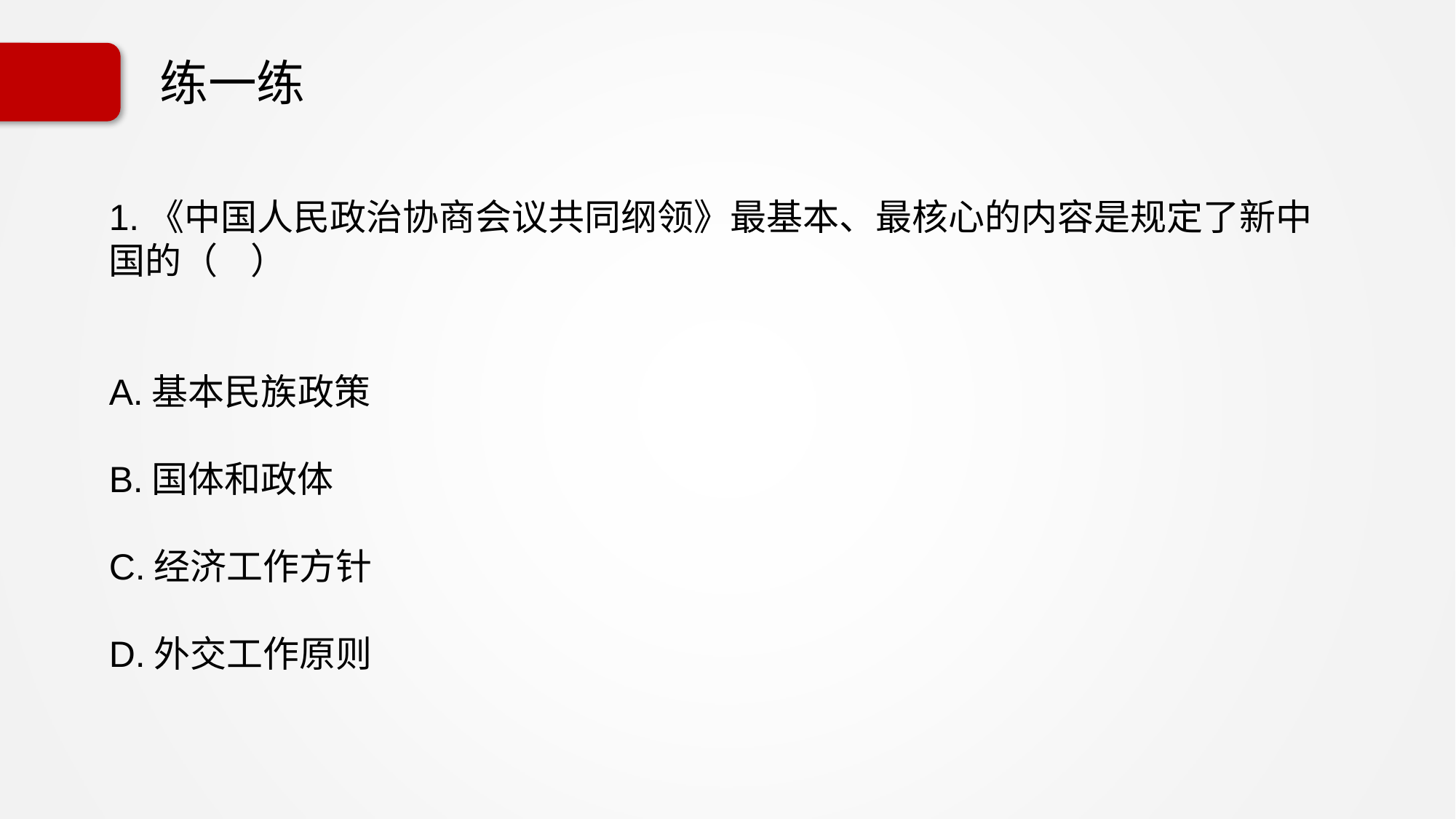

# 练一练
1.《中国人民政治协商会议共同纲领》最基本、最核心的内容是规定了新中国的（    ）

A.基本民族政策

B.国体和政体

C.经济工作方针

D.外交工作原则